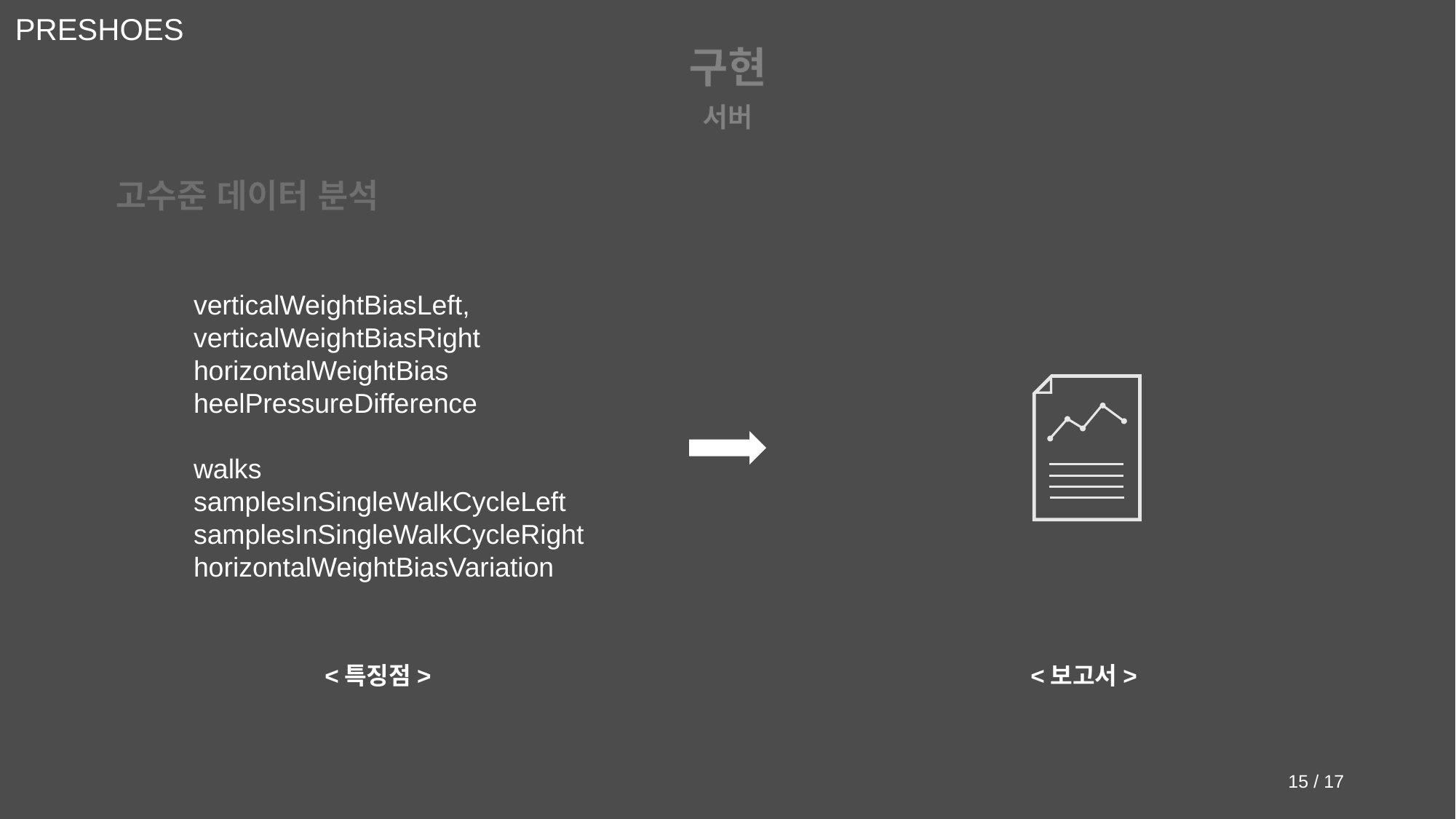

구현
서버
고수준 데이터 분석
verticalWeightBiasLeft,
verticalWeightBiasRight
horizontalWeightBias
heelPressureDifference

walks
samplesInSingleWalkCycleLeft
samplesInSingleWalkCycleRight
horizontalWeightBiasVariation
<특징점>

<보고서>
15 / 17